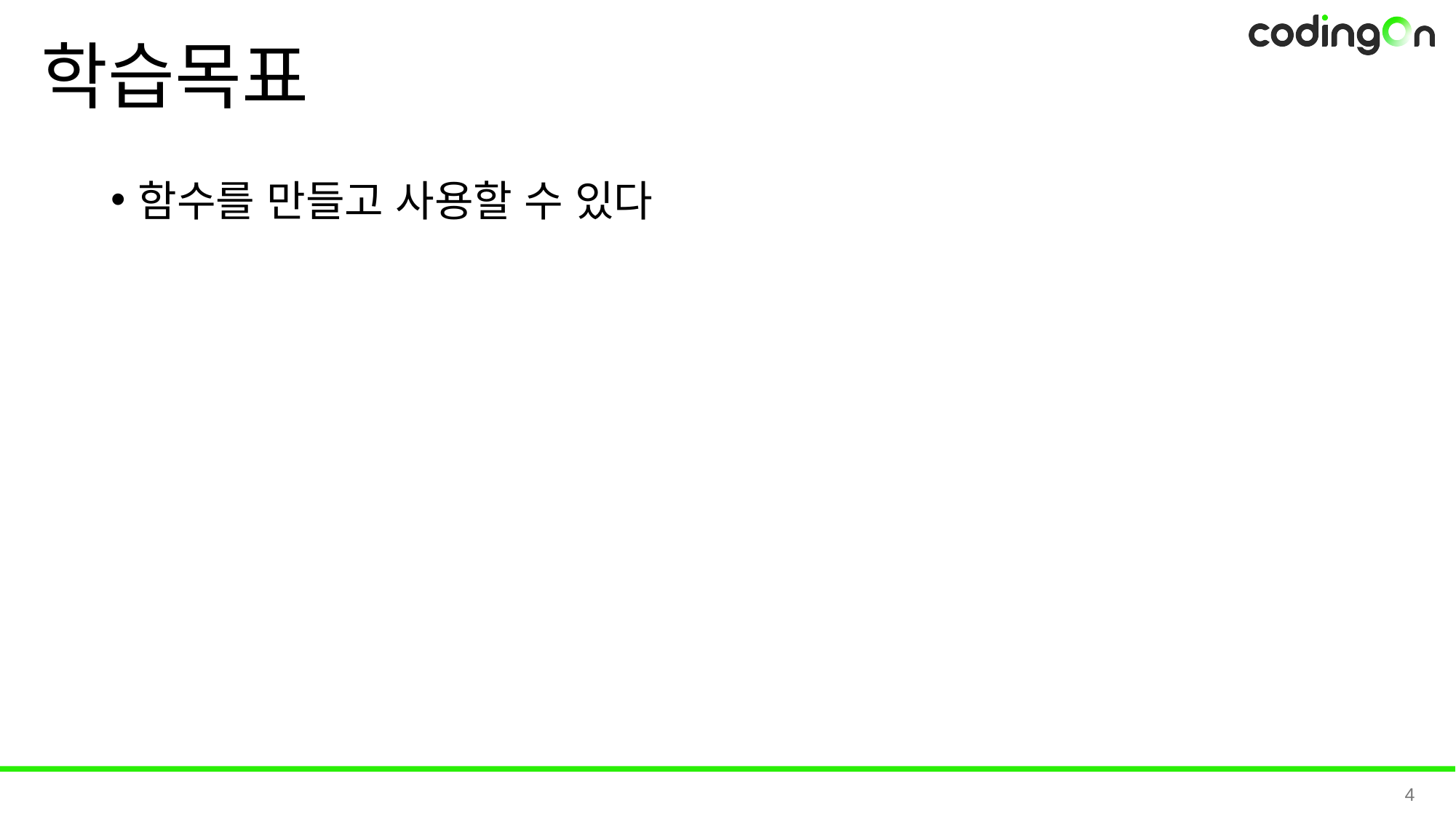

# 학습목표
함수를 만들고 사용할 수 있다
4